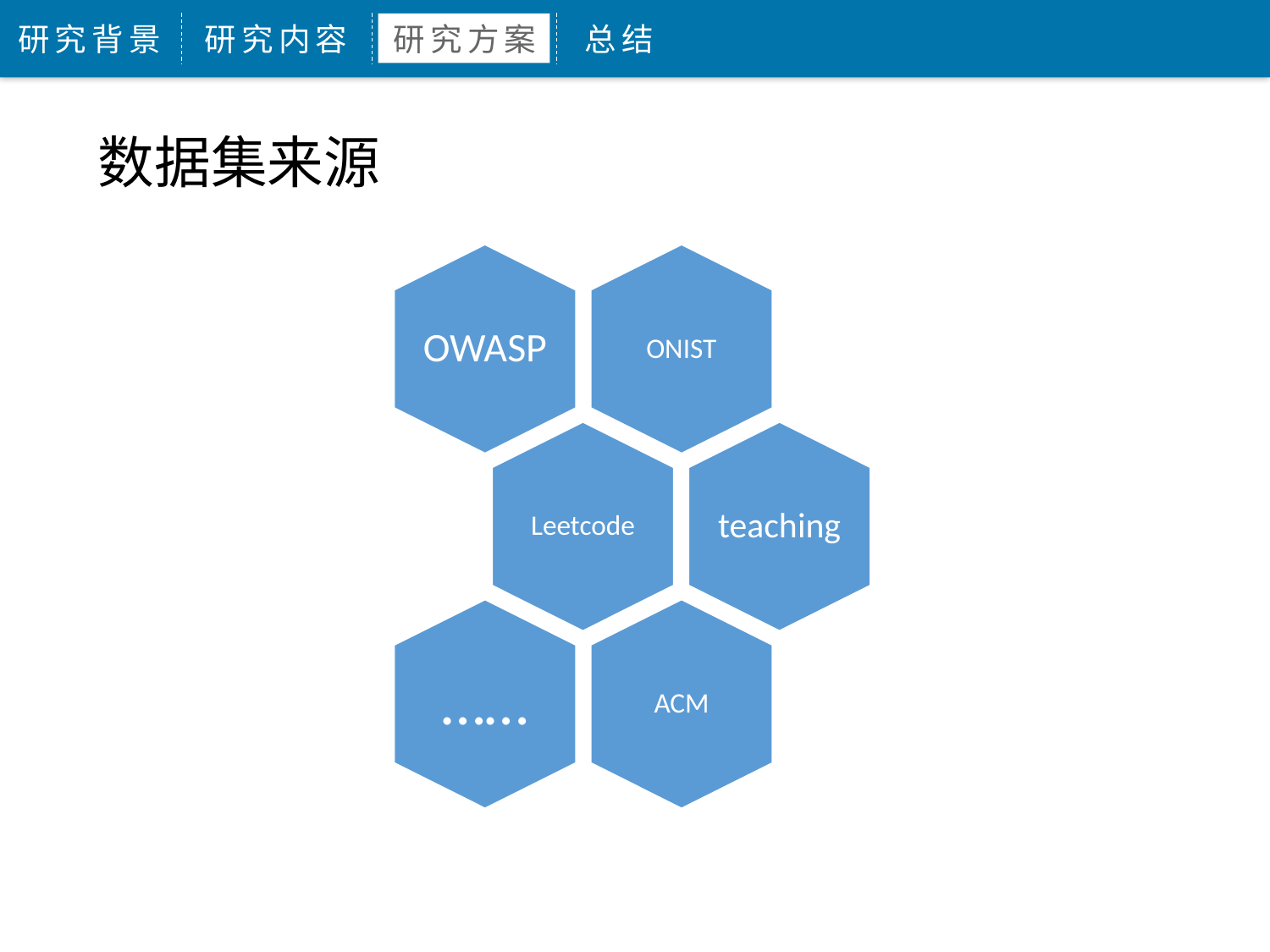

研究背景
研究内容
研究方案
总结

数据集来源
ONIST
OWASP
Leetcode
teaching
ACM
……